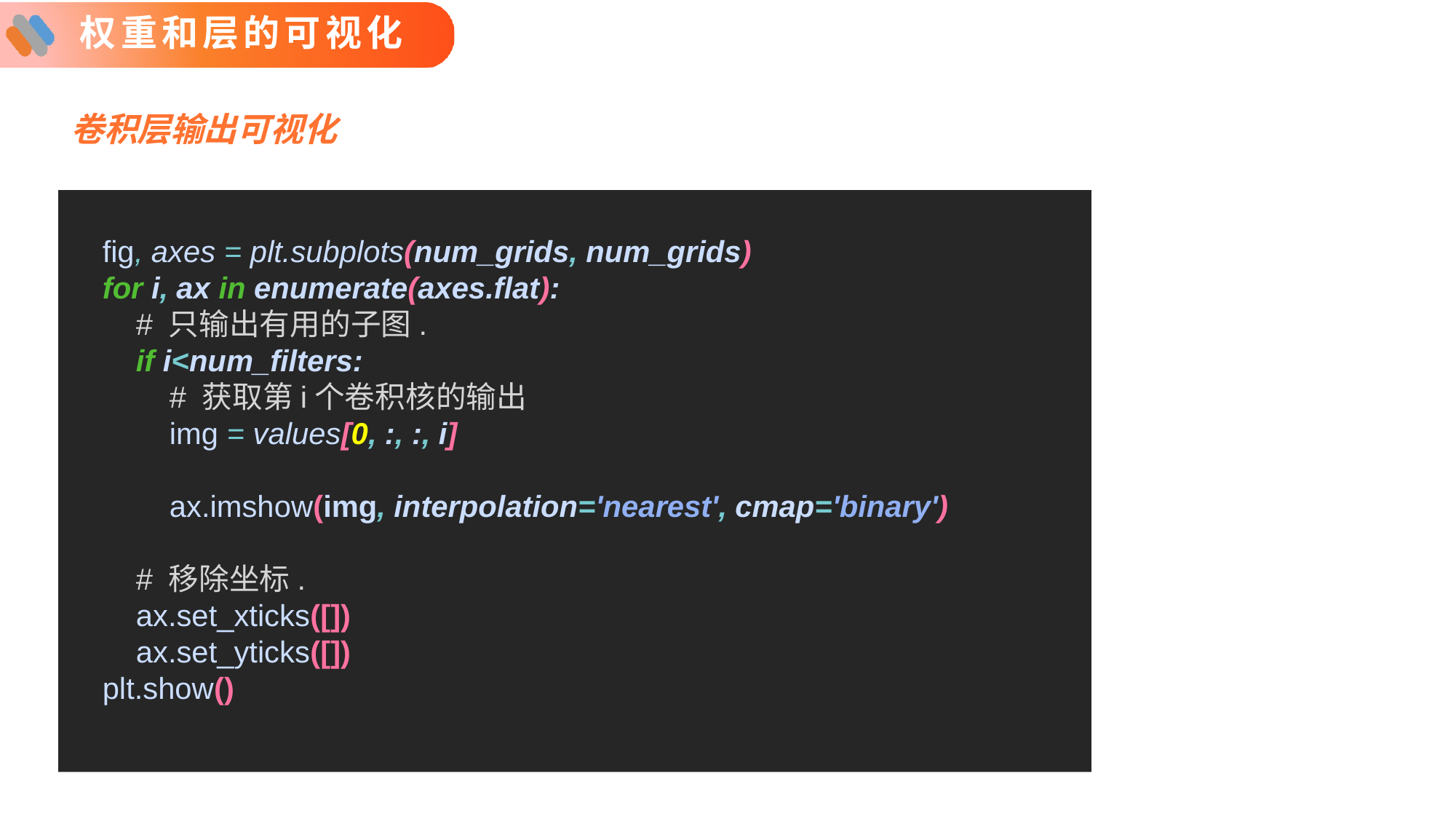

# 权重和层的可视化
卷积层输出可视化

    fig, axes = plt.subplots(num_grids, num_grids)
    for i, ax in enumerate(axes.flat):
        # 只输出有用的子图.
        if i<num_filters:
            # 获取第i个卷积核的输出
            img = values[0, :, :, i]

            ax.imshow(img, interpolation='nearest', cmap='binary')

        # 移除坐标.
        ax.set_xticks([])
        ax.set_yticks([])
    plt.show()